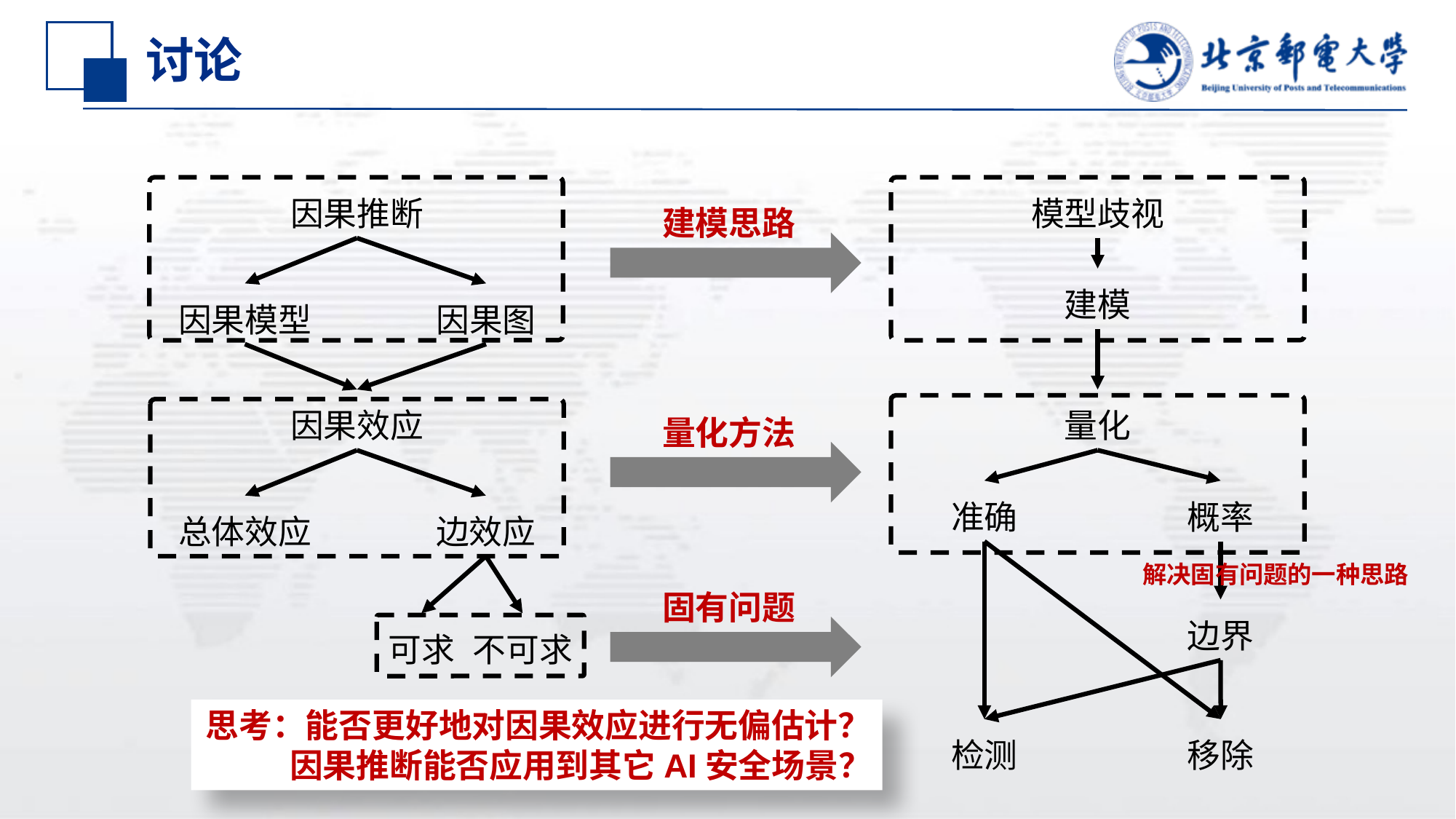

# 讨论

因果推断
因果模型
因果图
因果效应
总体效应
边效应
可求
不可求
模型歧视
建模思路

建模
量化

量化方法

准确
概率
解决固有问题的一种思路
固有问题

边界

思考：能否更好地对因果效应进行无偏估计？
因果推断能否应用到其它AI安全场景？
检测
移除